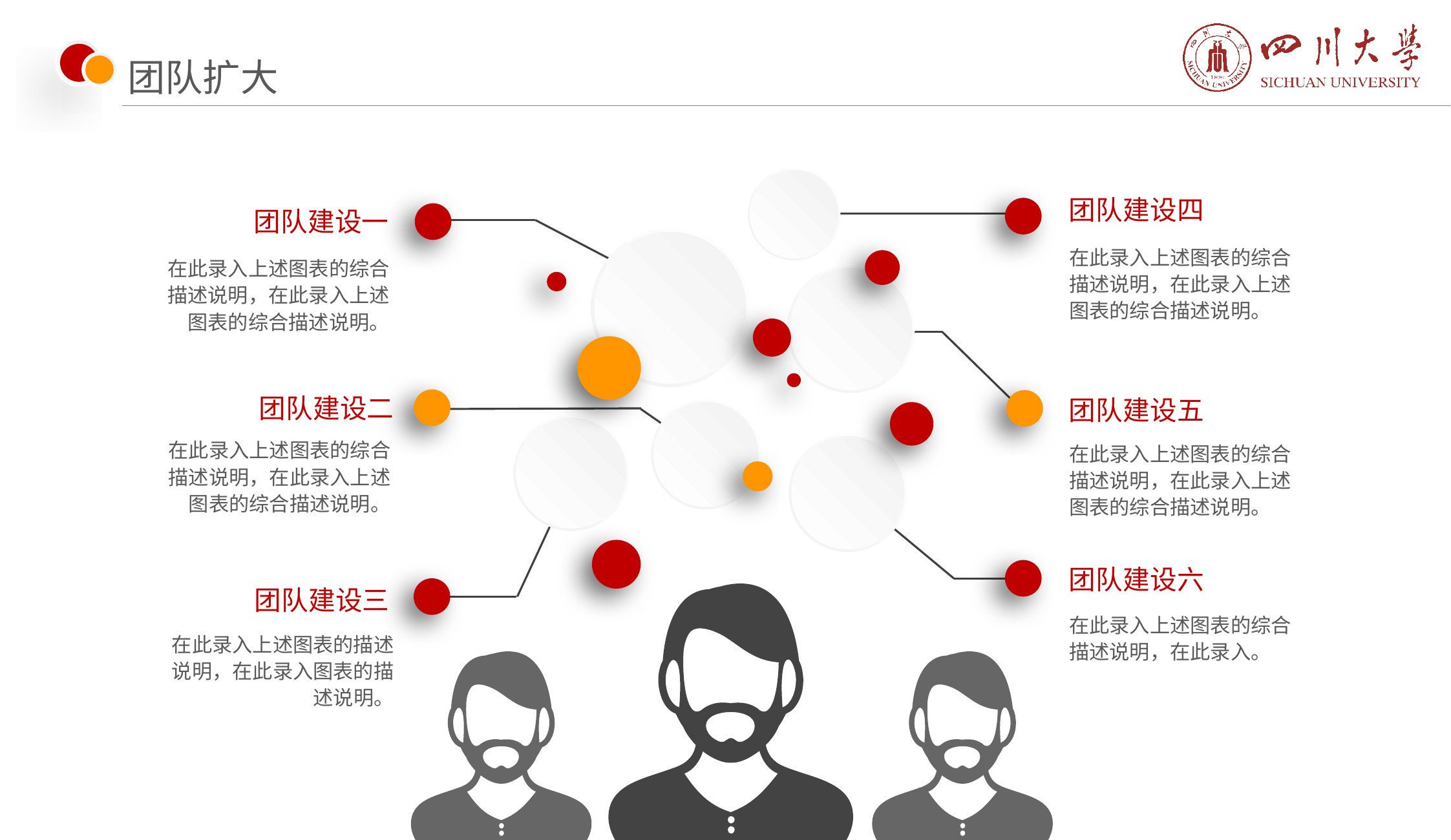

# 团队扩大

团队建设四

团队建设一

在此录入上述图表的综合描述说明，在此录入上述图表的综合描述说明。
在此录入上述图表的综合描述说明，在此录入上述图表的综合描述说明。

团队建设二
团队建设五

在此录入上述图表的综合描述说明，在此录入上述图表的综合描述说明。
在此录入上述图表的综合描述说明，在此录入上述图表的综合描述说明。

团队建设六

团队建设三

在此录入上述图表的综合描述说明，在此录入。
在此录入上述图表的描述说明，在此录入图表的描述说明。

延迟符